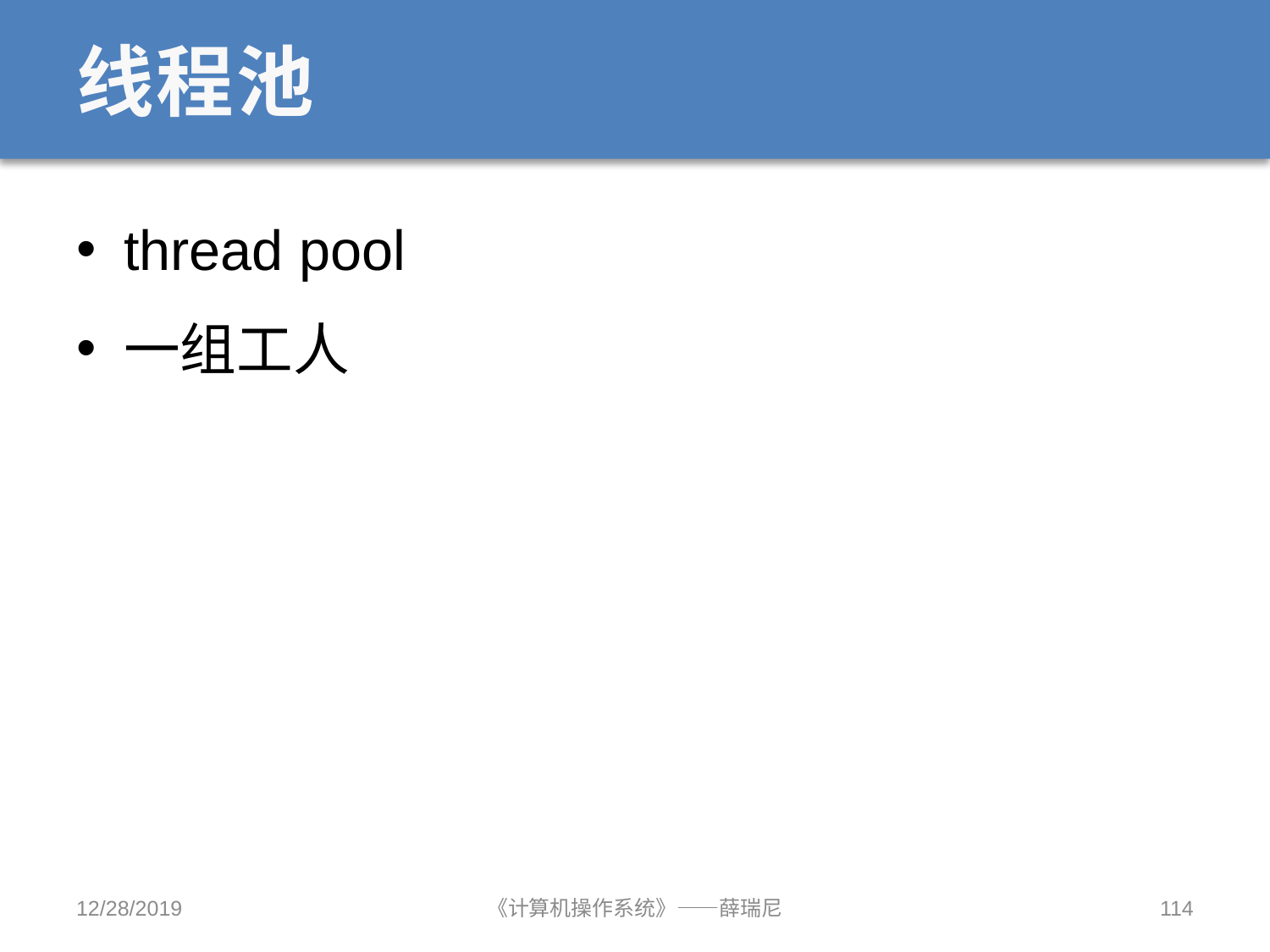

# 线程池
thread pool
一组工人
12/28/2019
《计算机操作系统》——薛瑞尼
114